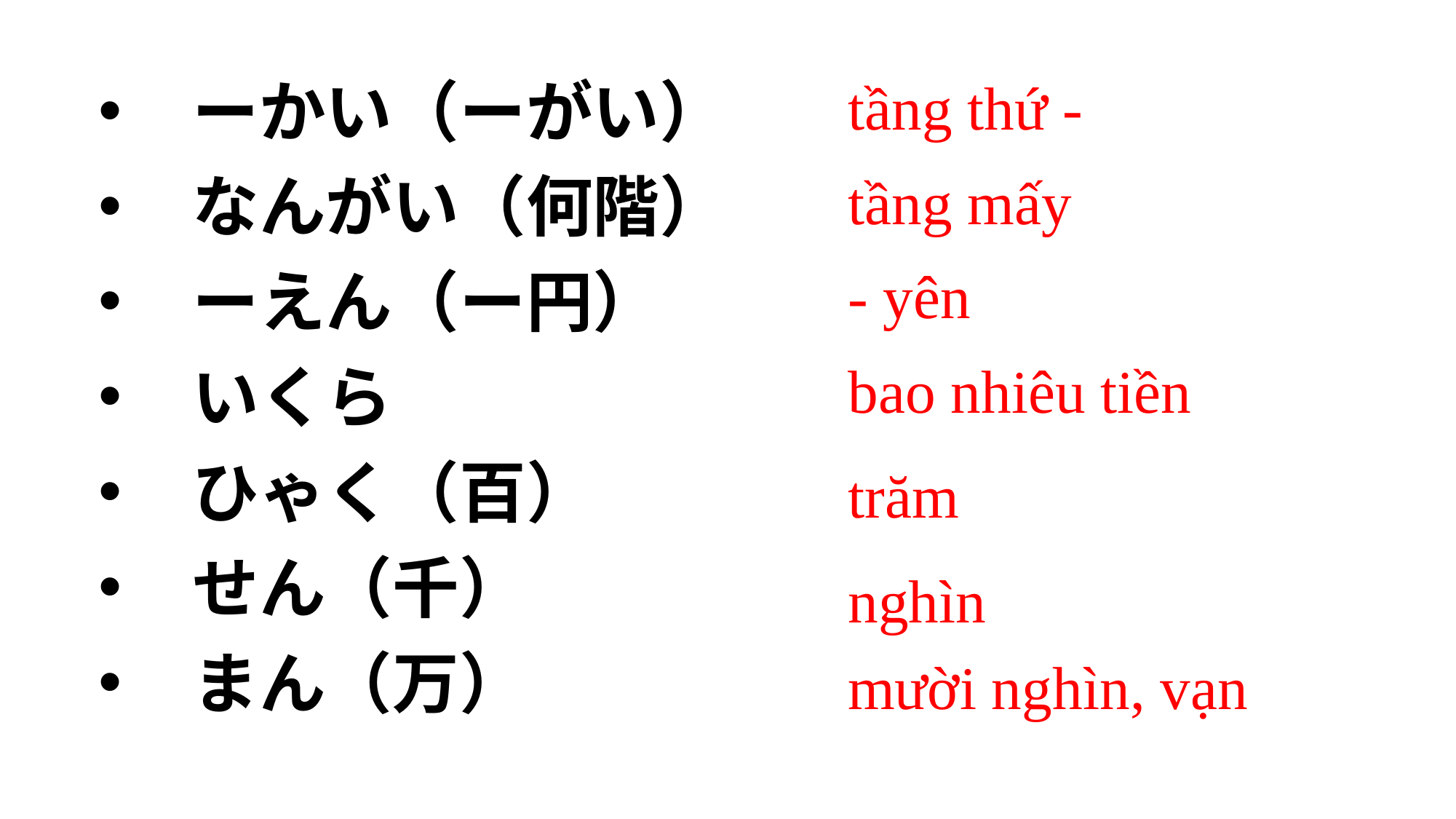

ーかい（ーがい）
　なんがい（何階）
　ーえん（ー円）
　いくら
　ひゃく（百）
　せん（千）
　まん（万）
tầng thứ -
tầng mấy
- yên
bao nhiêu tiền
trăm
nghìn
mười nghìn, vạn